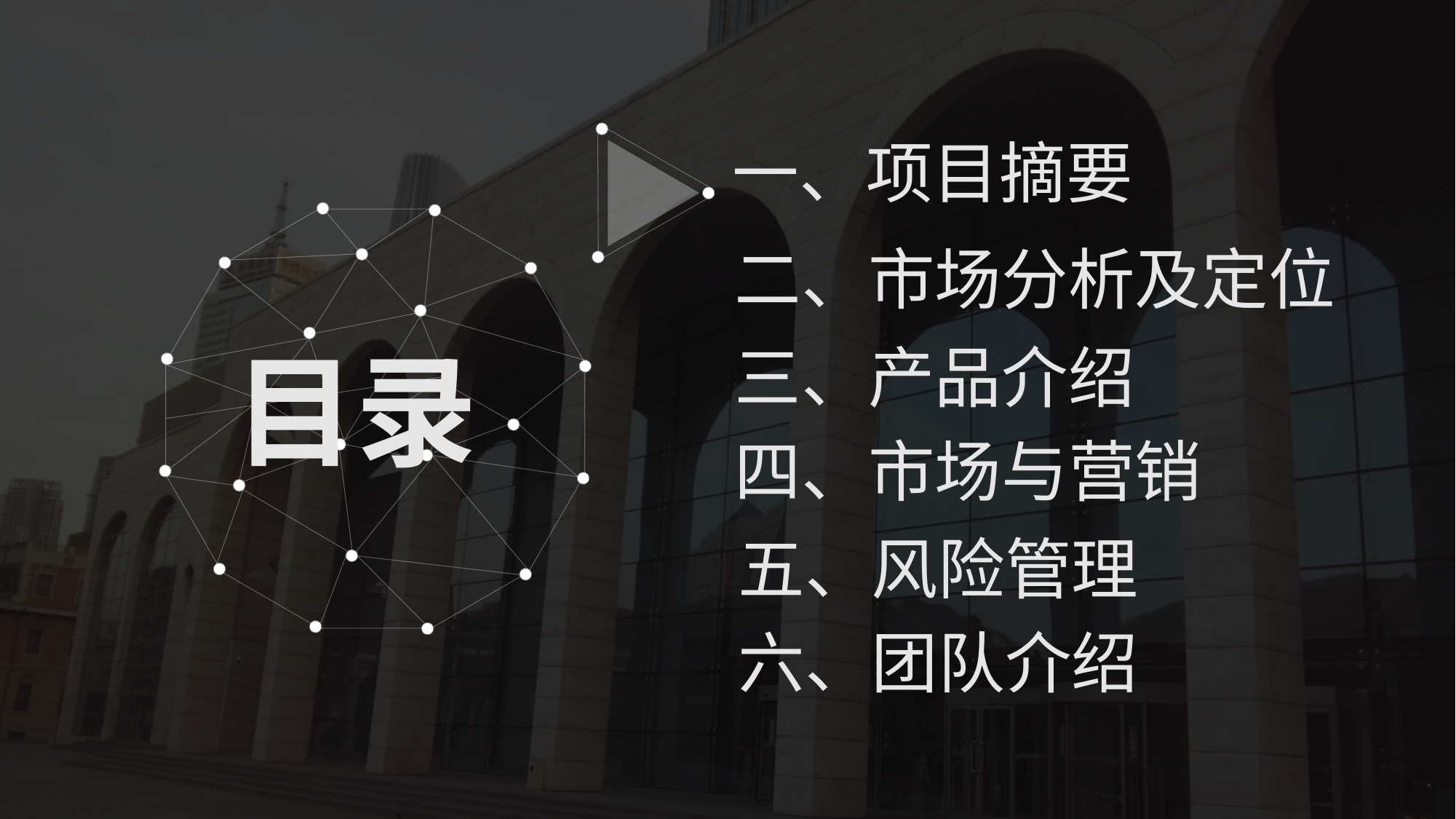

一、项目摘要

二、市场分析及定位
三、产品介绍
目录
四、市场与营销
五、风险管理
六、团队介绍